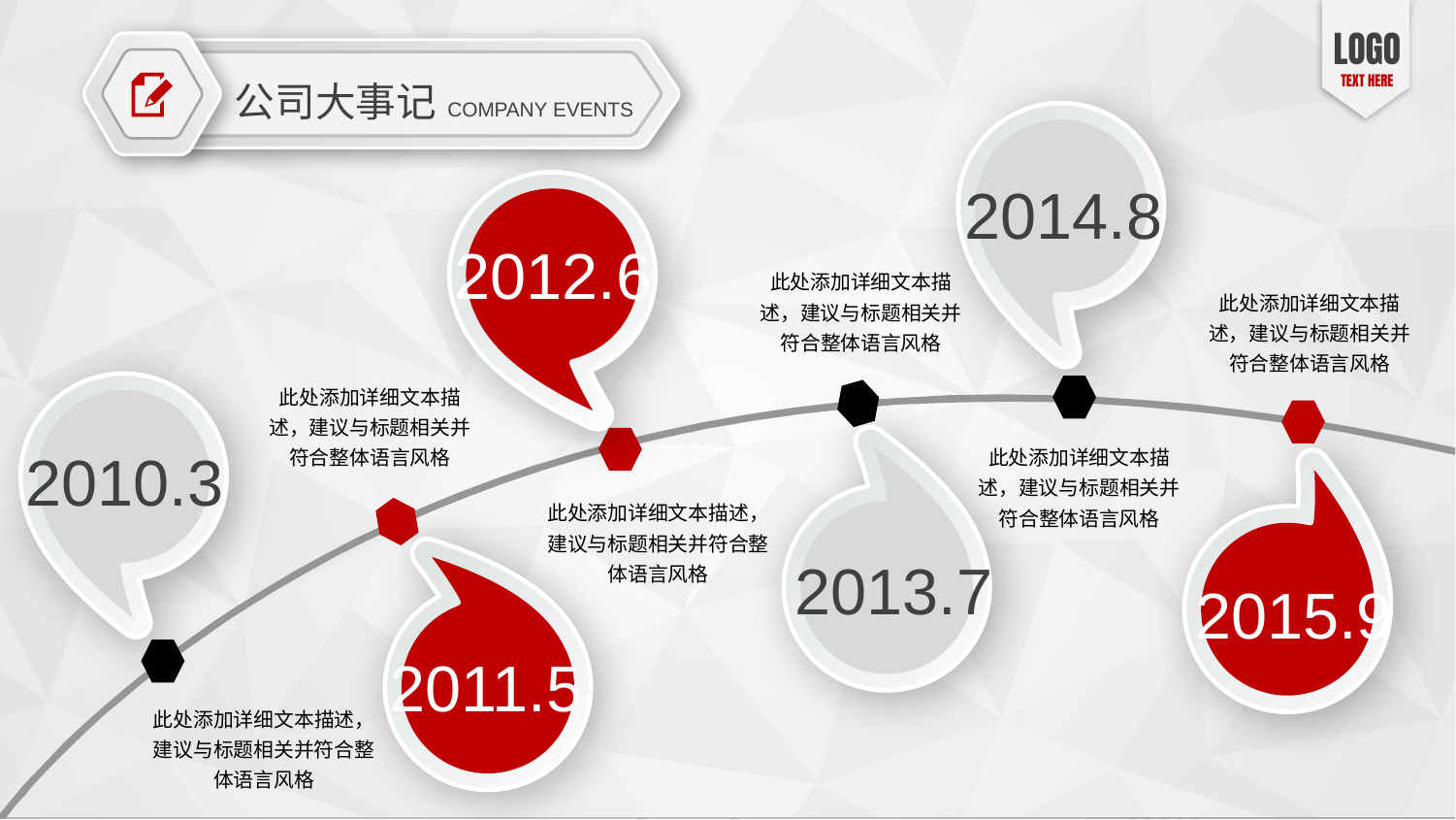

LOGO
TEXT HERE

公司大事记

COMPANY EVENTS

2014.8
2012.6
此处添加详细文本描述，建议与标题相关并符合整体语言风格
此处添加详细文本描述，建议与标题相关并符合整体语言风格

此处添加详细文本描述，建议与标题相关并符合整体语言风格

2010.3
此处添加详细文本描述，建议与标题相关并符合整体语言风格

此处添加详细文本描述，建议与标题相关并符合整体语言风格

2013.7
2015.9

2011.5
此处添加详细文本描述，建议与标题相关并符合整体语言风格